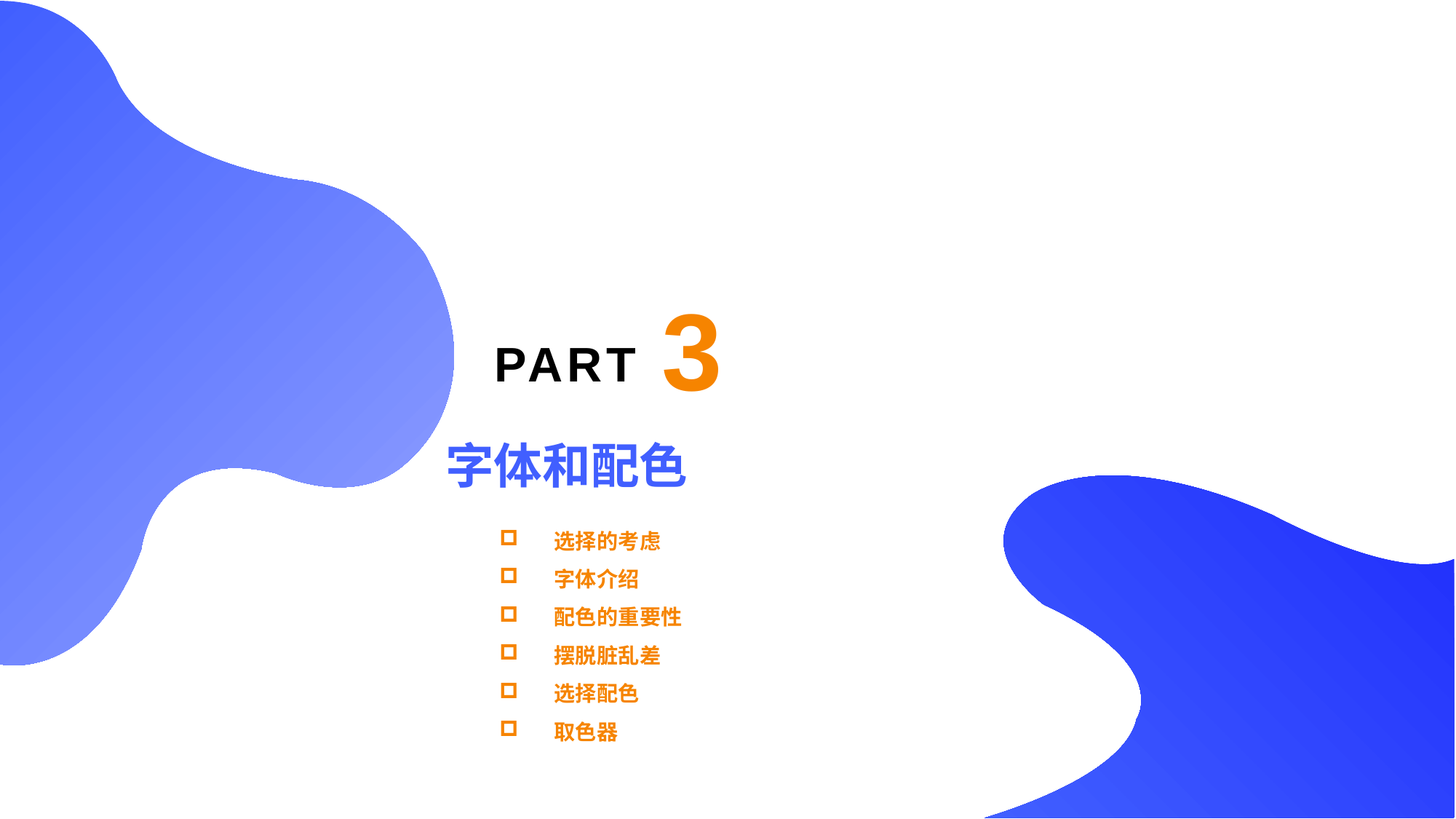

3
part
字体和配色

选择的考虑
字体介绍
配色的重要性
摆脱脏乱差
选择配色
取色器